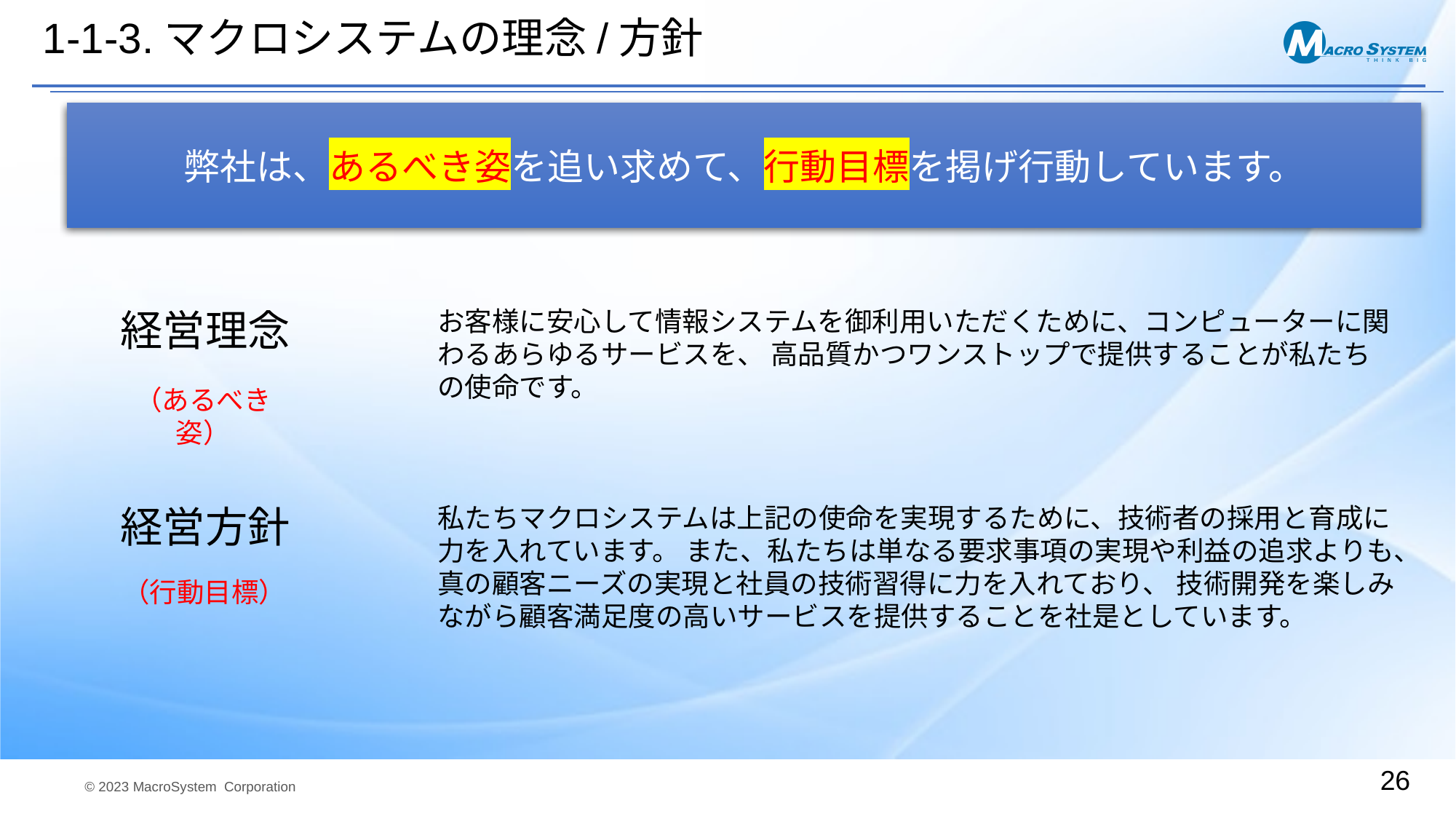

# 1-1-3.マクロシステムの理念/方針
弊社は、あるべき姿を追い求めて、行動目標を掲げ行動しています。
経営理念
お客様に安心して情報システムを御利用いただくために、コンピューターに関わるあらゆるサービスを、 高品質かつワンストップで提供することが私たちの使命です。
（あるべき姿）
経営方針
私たちマクロシステムは上記の使命を実現するために、技術者の採用と育成に力を入れています。 また、私たちは単なる要求事項の実現や利益の追求よりも、真の顧客ニーズの実現と社員の技術習得に力を入れており、 技術開発を楽しみながら顧客満足度の高いサービスを提供することを社是としています。
（行動目標）